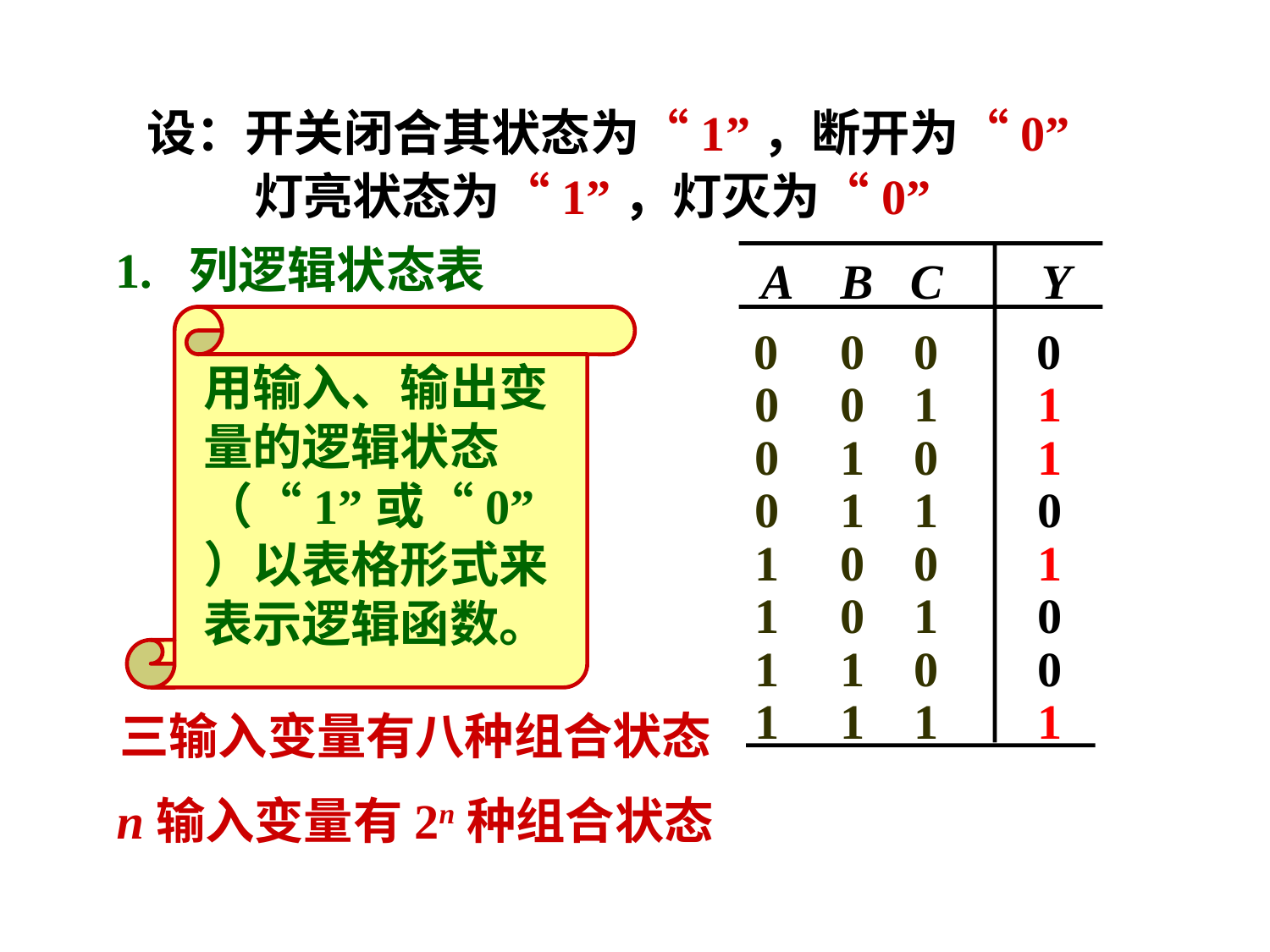

设：开关闭合其状态为“1”，断开为“0”
灯亮状态为“1”，灯灭为“0”
 1.  列逻辑状态表
   A    B   C        Y

0     0    1        1
0     1    0        1
0     1    1        0
1     0    0        1
1     0    1        0
1     1    0        0
1     1    1        1
      0     0    0        0

用输入、输出变量的逻辑状态（“1”或“0”）以表格形式来表示逻辑函数。
三输入变量有八种组合状态
n输入变量有2n种组合状态